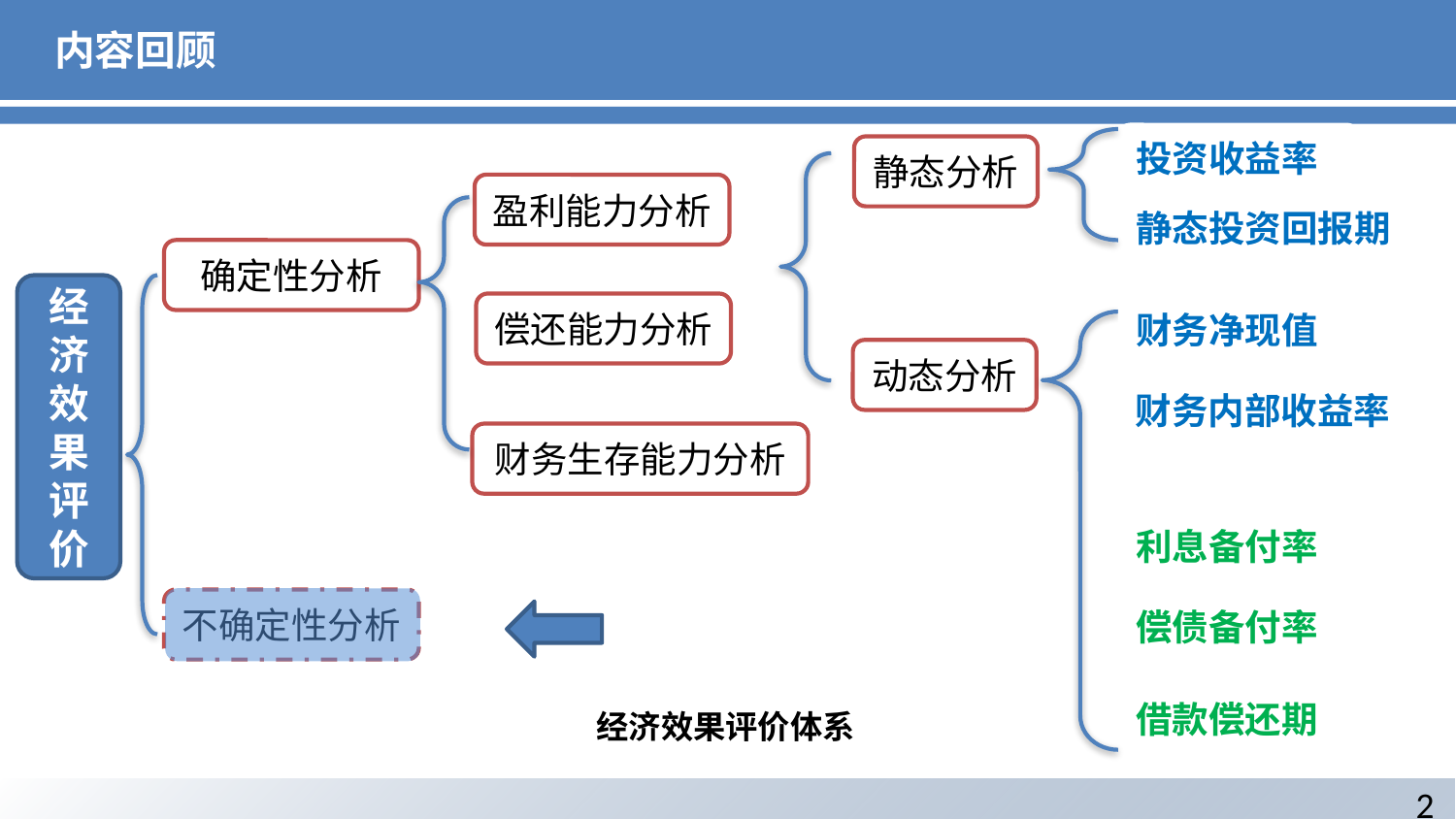

# 内容回顾

投资收益率

静态分析

盈利能力分析
静态投资回报期

确定性分析
经济效果评价

偿还能力分析
财务净现值

动态分析
财务内部收益率
财务生存能力分析
利息备付率

不确定性分析
偿债备付率

借款偿还期
经济效果评价体系
2